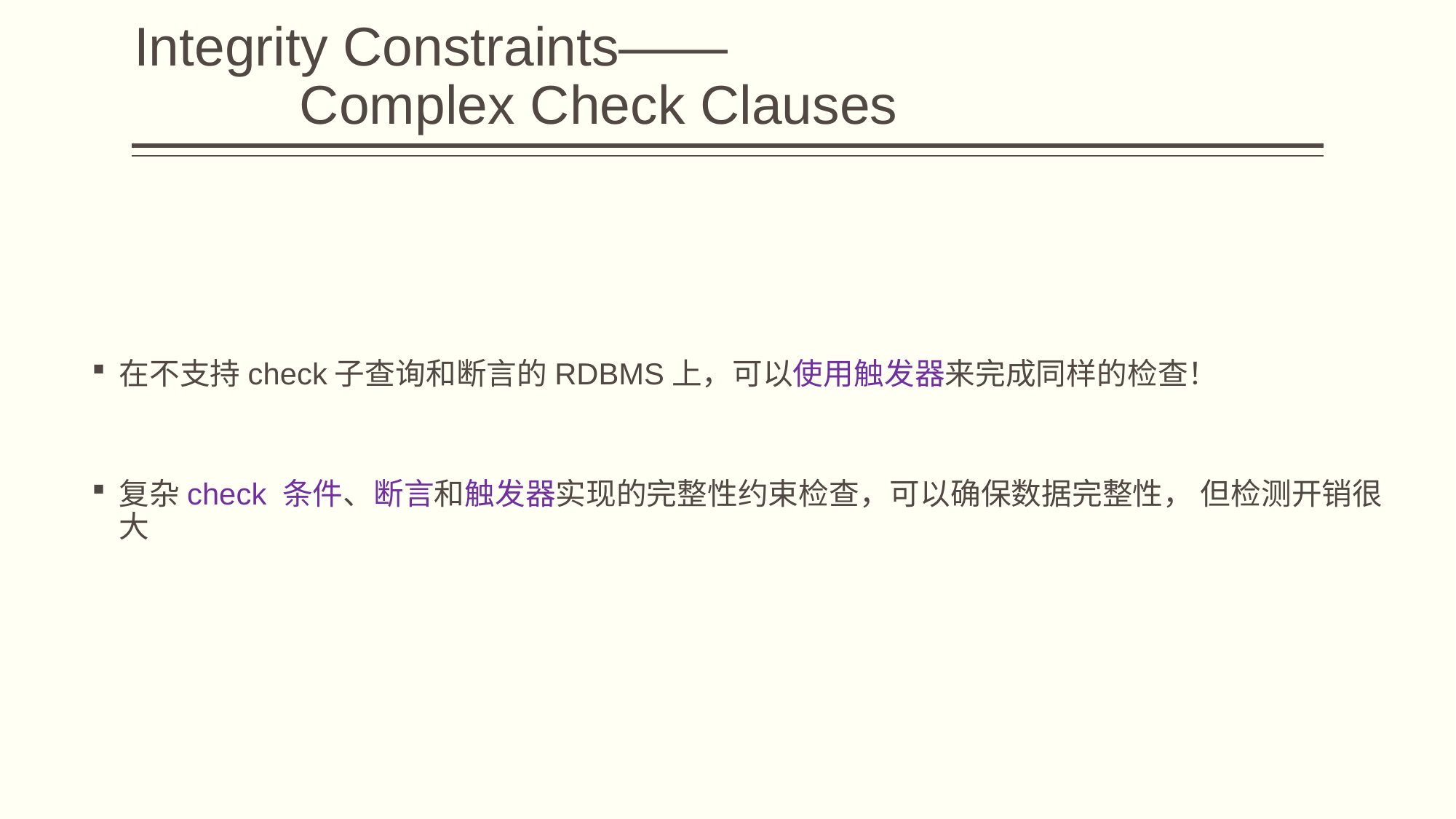

# Integrity Constraints—— Complex Check Clauses

在不支持check子查询和断言的RDBMS上，可以使用触发器来完成同样的检查！

复杂check 条件、断言和触发器实现的完整性约束检查，可以确保数据完整性， 但检测开销很大